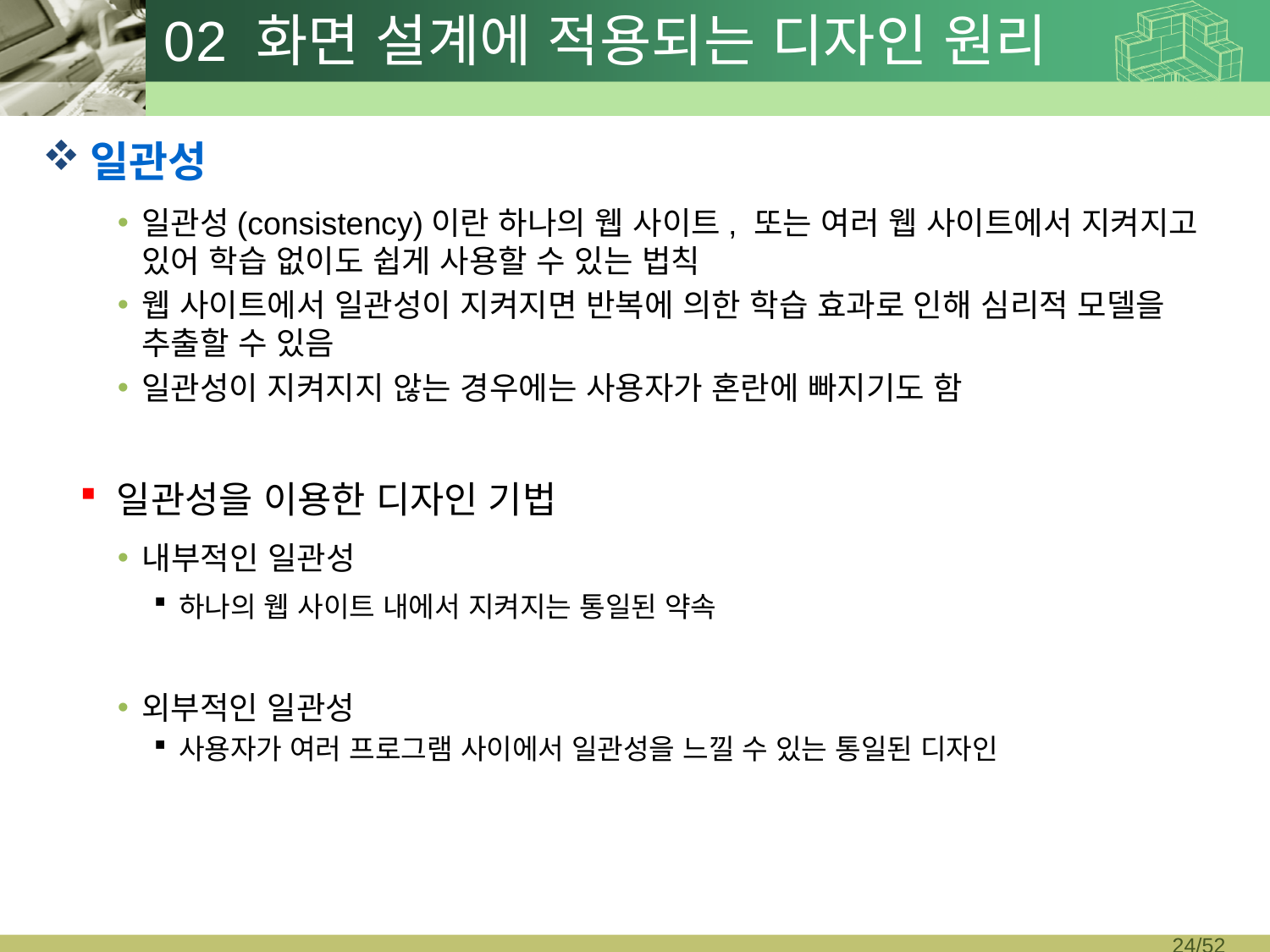

# 02 화면 설계에 적용되는 디자인 원리
일관성
일관성(consistency)이란 하나의 웹 사이트, 또는 여러 웹 사이트에서 지켜지고 있어 학습 없이도 쉽게 사용할 수 있는 법칙
웹 사이트에서 일관성이 지켜지면 반복에 의한 학습 효과로 인해 심리적 모델을 추출할 수 있음
일관성이 지켜지지 않는 경우에는 사용자가 혼란에 빠지기도 함

일관성을 이용한 디자인 기법
내부적인 일관성
하나의 웹 사이트 내에서 지켜지는 통일된 약속

외부적인 일관성
사용자가 여러 프로그램 사이에서 일관성을 느낄 수 있는 통일된 디자인